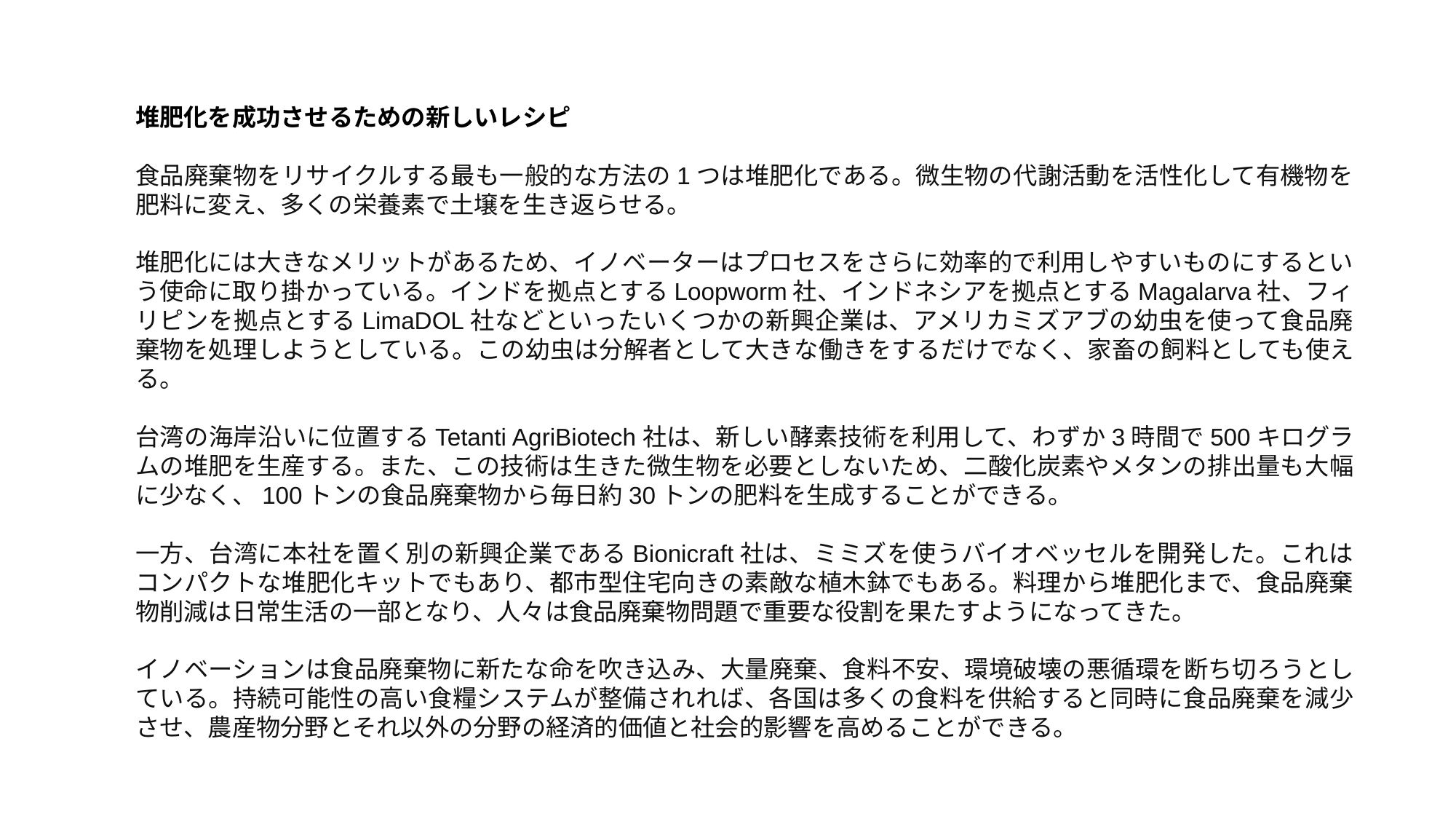

堆肥化を成功させるための新しいレシピ

食品廃棄物をリサイクルする最も一般的な方法の1つは堆肥化である。微生物の代謝活動を活性化して有機物を肥料に変え、多くの栄養素で土壌を生き返らせる。

堆肥化には大きなメリットがあるため、イノベーターはプロセスをさらに効率的で利用しやすいものにするという使命に取り掛かっている。インドを拠点とするLoopworm社、インドネシアを拠点とするMagalarva社、フィリピンを拠点とするLimaDOL社などといったいくつかの新興企業は、アメリカミズアブの幼虫を使って食品廃棄物を処理しようとしている。この幼虫は分解者として大きな働きをするだけでなく、家畜の飼料としても使える。

台湾の海岸沿いに位置するTetanti AgriBiotech社は、新しい酵素技術を利用して、わずか3時間で500キログラムの堆肥を生産する。また、この技術は生きた微生物を必要としないため、二酸化炭素やメタンの排出量も大幅に少なく、100トンの食品廃棄物から毎日約30トンの肥料を生成することができる。

一方、台湾に本社を置く別の新興企業であるBionicraft社は、ミミズを使うバイオベッセルを開発した。これはコンパクトな堆肥化キットでもあり、都市型住宅向きの素敵な植木鉢でもある。料理から堆肥化まで、食品廃棄物削減は日常生活の一部となり、人々は食品廃棄物問題で重要な役割を果たすようになってきた。

イノベーションは食品廃棄物に新たな命を吹き込み、大量廃棄、食料不安、環境破壊の悪循環を断ち切ろうとしている。持続可能性の高い食糧システムが整備されれば、各国は多くの食料を供給すると同時に食品廃棄を減少させ、農産物分野とそれ以外の分野の経済的価値と社会的影響を高めることができる。